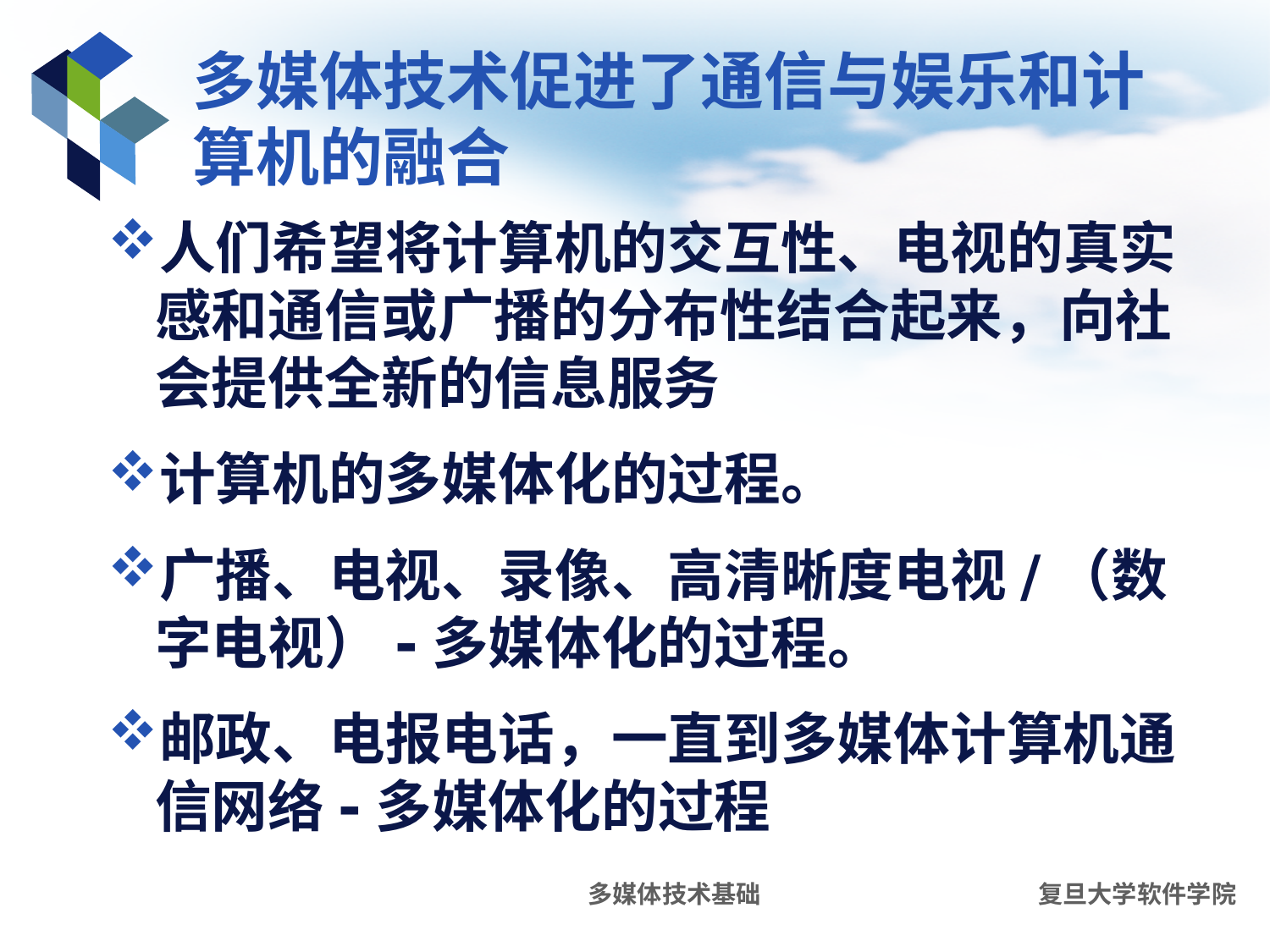

# 多媒体技术促进了通信与娱乐和计算机的融合
人们希望将计算机的交互性、电视的真实感和通信或广播的分布性结合起来，向社会提供全新的信息服务
计算机的多媒体化的过程。
广播、电视、录像、高清晰度电视/（数字电视）-多媒体化的过程。
邮政、电报电话，一直到多媒体计算机通信网络-多媒体化的过程

多媒体技术基础